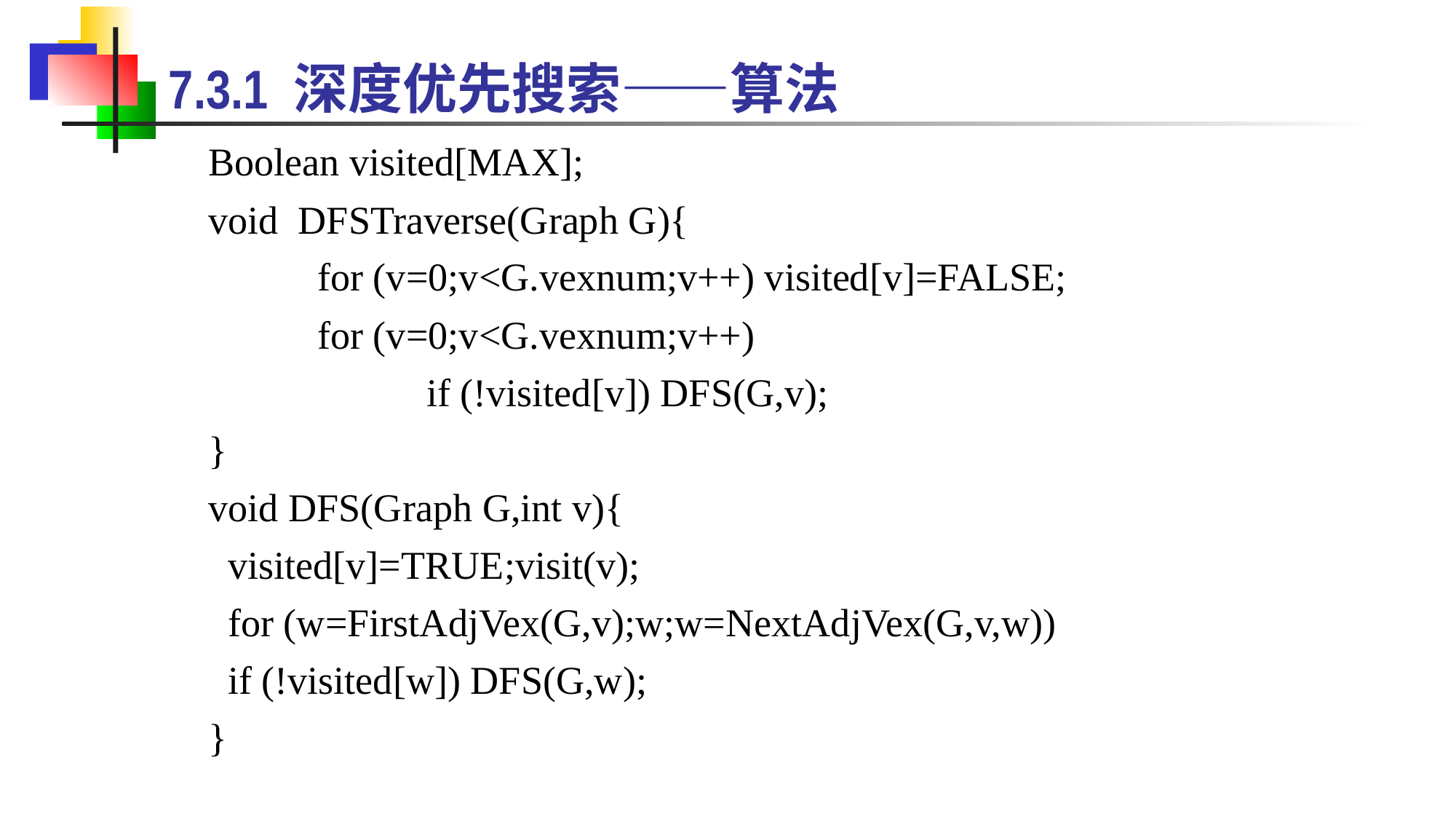

7.3.1 深度优先搜索——算法
Boolean visited[MAX];
void  DFSTraverse(Graph G){
	for (v=0;v<G.vexnum;v++) visited[v]=FALSE;
	for (v=0;v<G.vexnum;v++)
		if (!visited[v]) DFS(G,v);
}
void DFS(Graph G,int v){
  visited[v]=TRUE;visit(v);
  for (w=FirstAdjVex(G,v);w;w=NextAdjVex(G,v,w))
  if (!visited[w]) DFS(G,w);
}